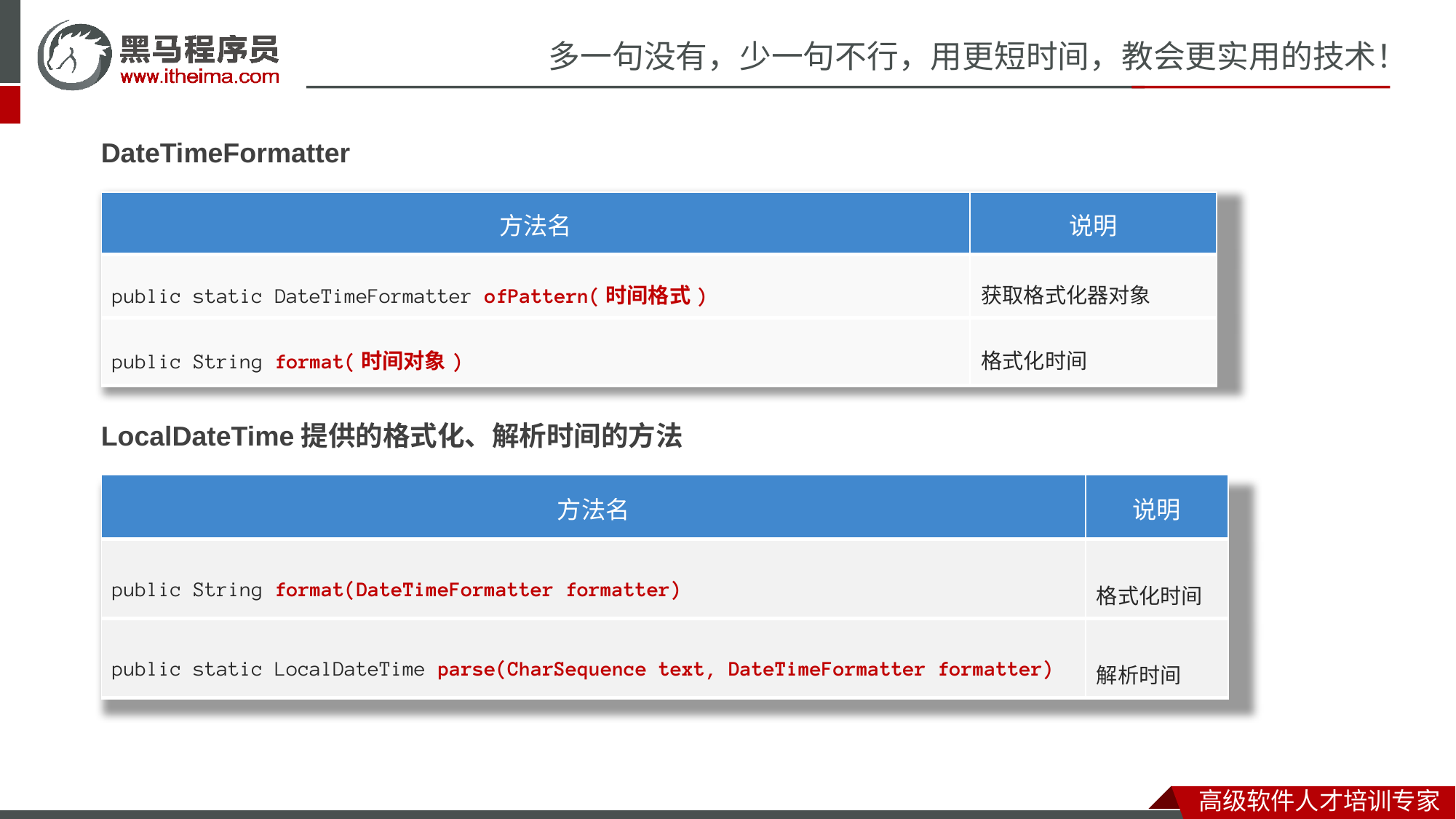

DateTimeFormatter
| 方法名 | 说明 |
| --- | --- |
| public static DateTimeFormatter ofPattern(时间格式) | 获取格式化器对象 |
| public String format(时间对象) | 格式化时间 |
LocalDateTime提供的格式化、解析时间的方法
| 方法名 | 说明 |
| --- | --- |
| public String format(DateTimeFormatter formatter) | 格式化时间 |
| public static LocalDateTime parse(CharSequence text, DateTimeFormatter formatter) | 解析时间 |